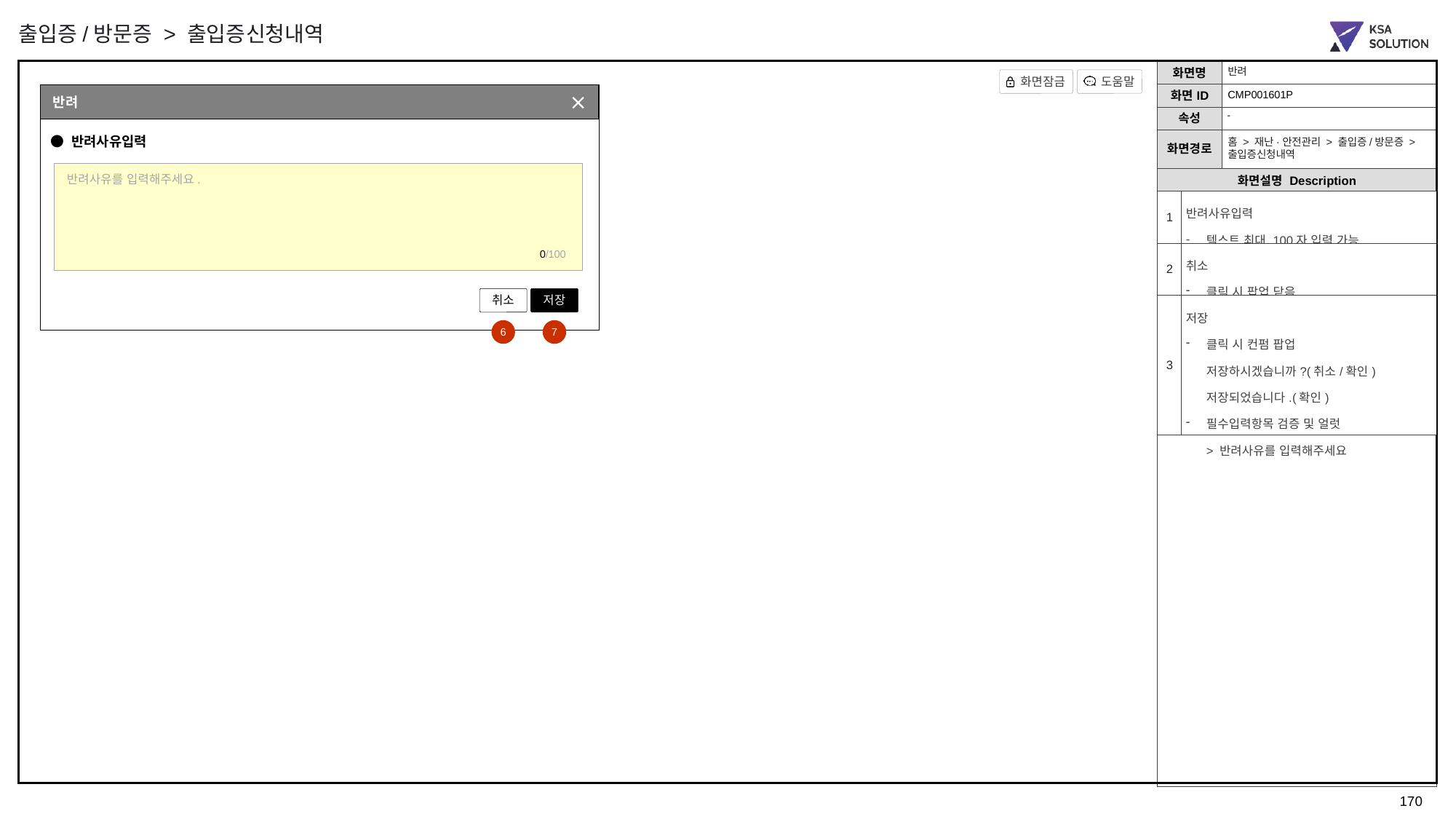

출입증/방문증 > 출입증신청내역
반려
CMP001601P

반려

부점조회 팝업(팀 포함)
-
● 반려사유입력
홈 > 재난·안전관리 > 출입증/방문증 >
출입증신청내역
반려사유를 입력해주세요.
| 1 | 반려사유입력 텍스트 최대 100자 입력 가능 |
| --- | --- |
| 2 | 취소 클릭 시 팝업 닫음 |
| 3 | 저장 클릭 시 컨펌 팝업 저장하시겠습니까?(취소/확인) 저장되었습니다.(확인) 필수입력항목 검증 및 얼럿 > 반려사유를 입력해주세요 |
0/100
취소
저장
6
7